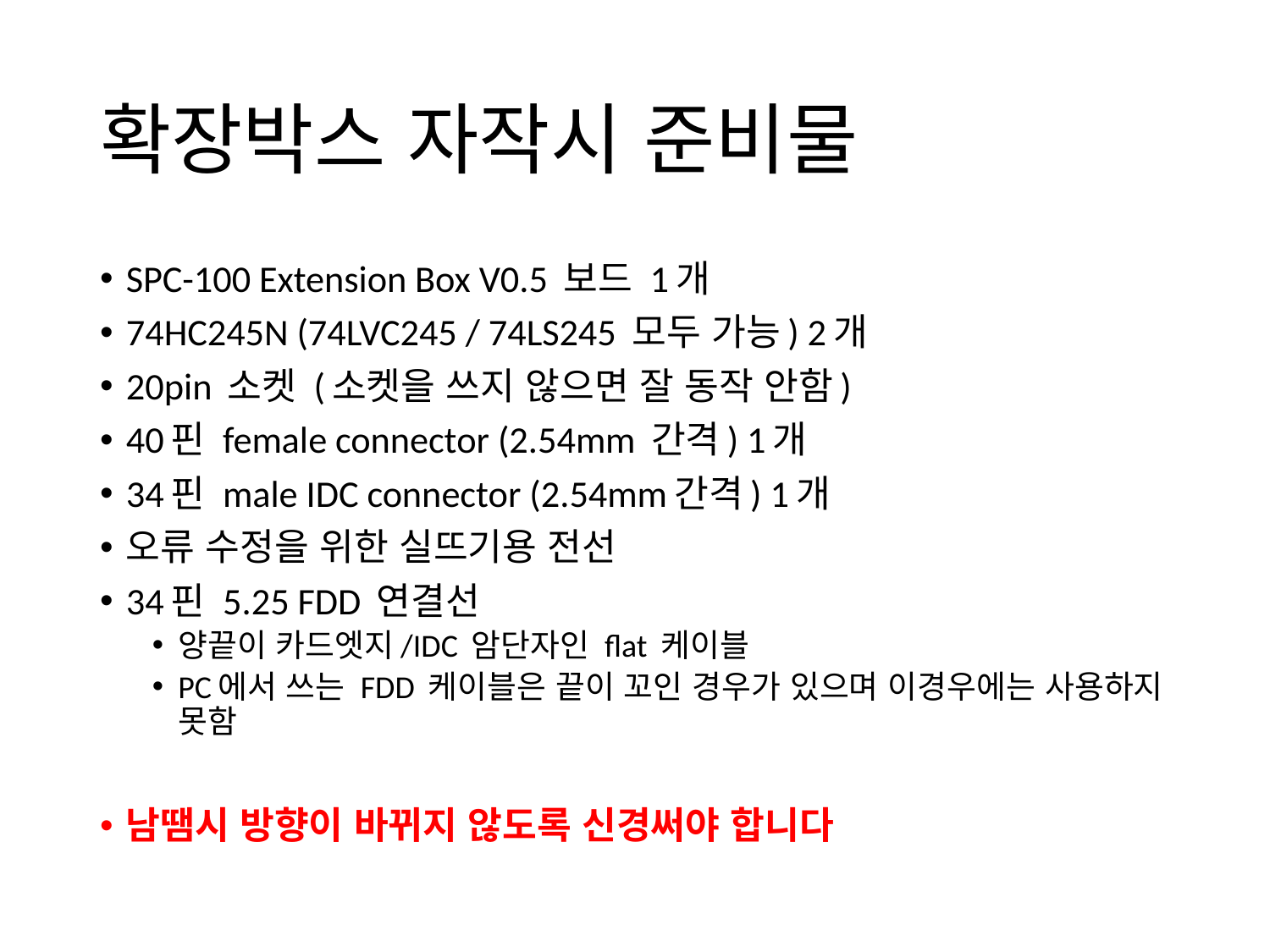

# 확장박스 자작시 준비물
SPC-100 Extension Box V0.5 보드 1개
74HC245N (74LVC245 / 74LS245 모두 가능) 2개
20pin 소켓 (소켓을 쓰지 않으면 잘 동작 안함)
40핀 female connector (2.54mm 간격) 1개
34핀 male IDC connector (2.54mm간격) 1개
오류 수정을 위한 실뜨기용 전선
34핀 5.25 FDD 연결선
양끝이 카드엣지/IDC 암단자인 flat 케이블
PC에서 쓰는 FDD 케이블은 끝이 꼬인 경우가 있으며 이경우에는 사용하지 못함

남땜시 방향이 바뀌지 않도록 신경써야 합니다